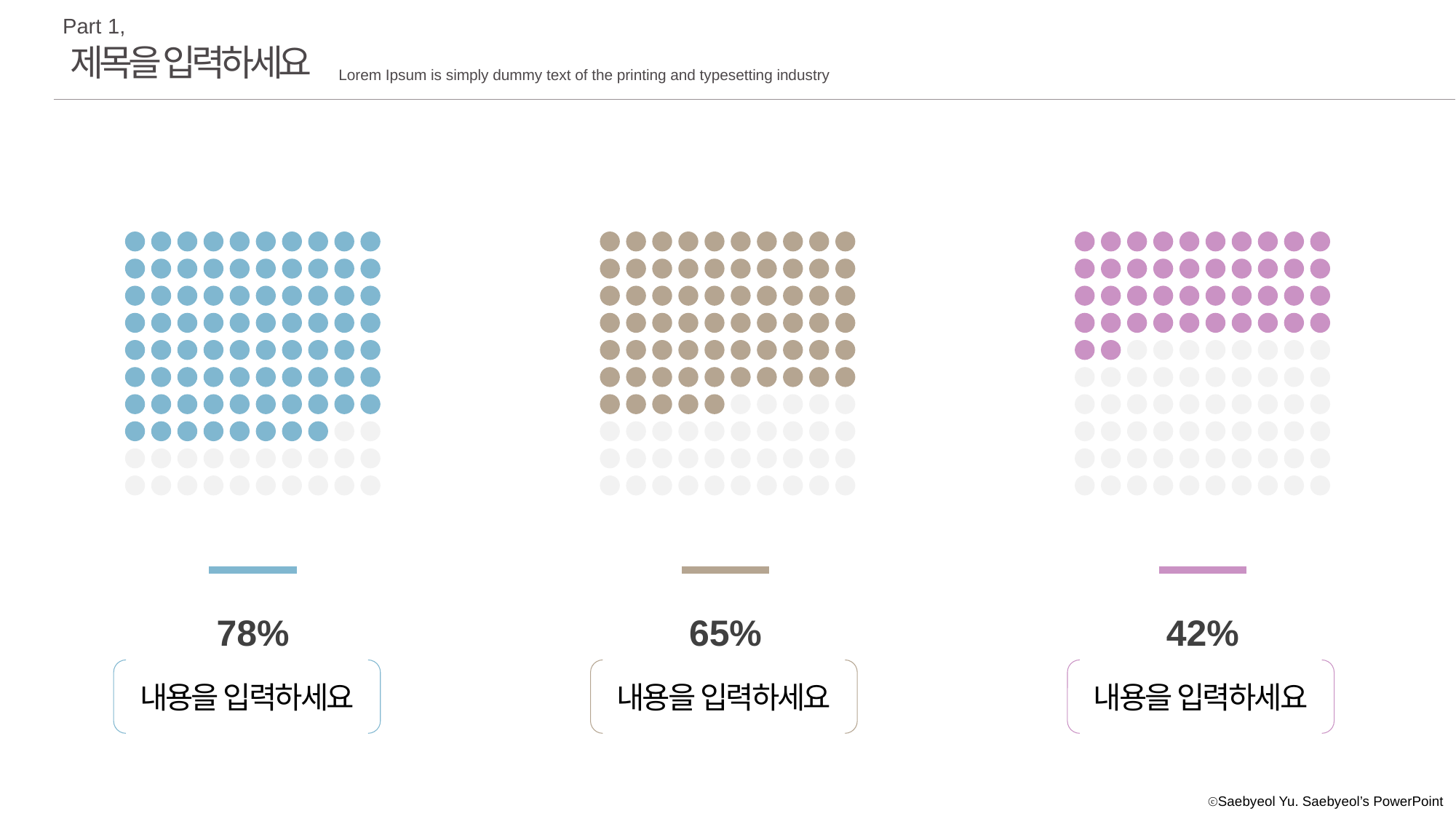

Part 1,
제목을 입력하세요
Lorem Ipsum is simply dummy text of the printing and typesetting industry

78%
65%
42%

내용을 입력하세요
내용을 입력하세요
내용을 입력하세요